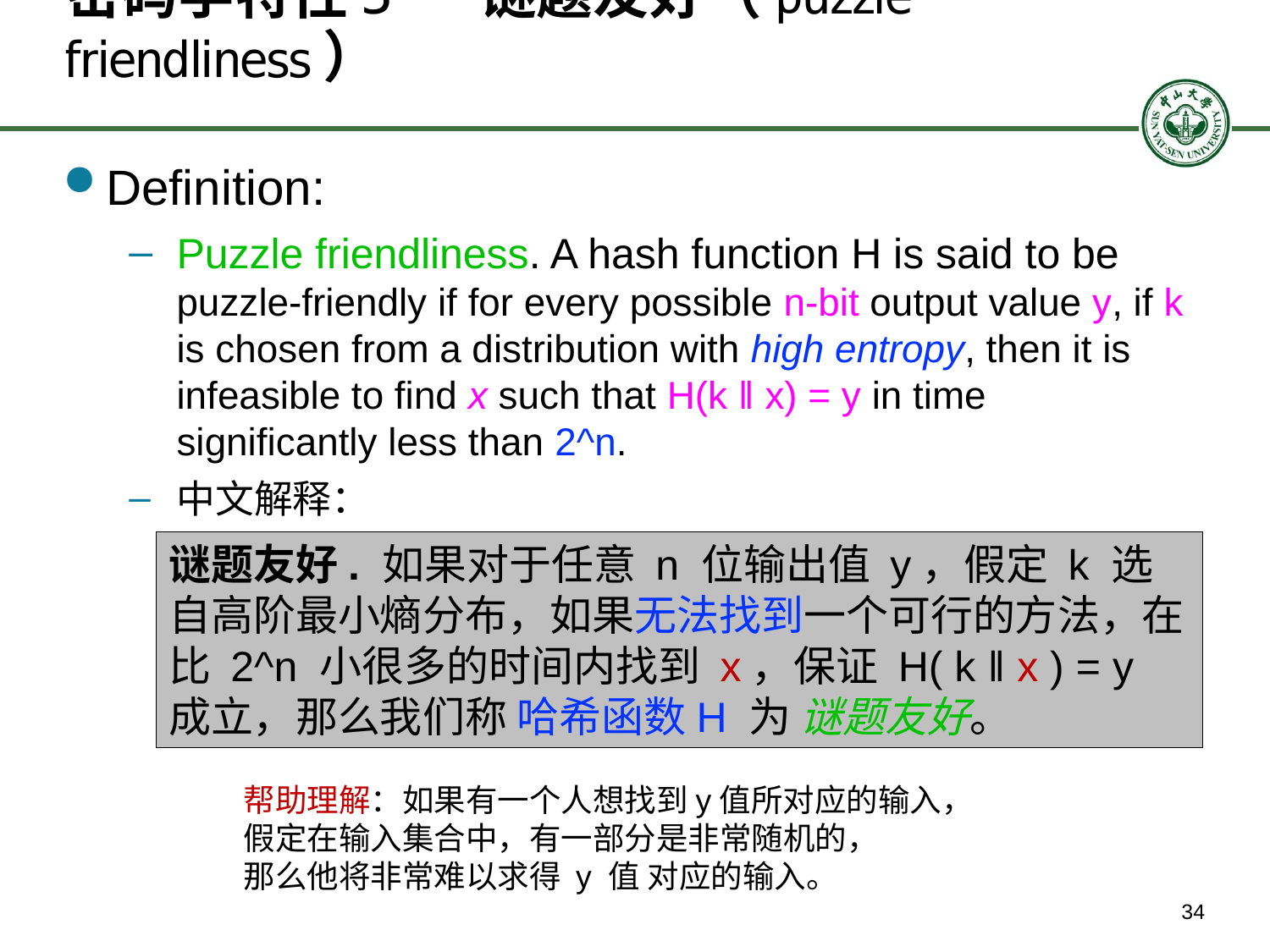

# 密码学特性3 – 谜题友好（puzzle friendliness）
Definition:
Puzzle friendliness. A hash function H is said to be puzzle-friendly if for every possible n-bit output value y, if k is chosen from a distribution with high entropy, then it is infeasible to find x such that H(k ‖ x) = y in time significantly less than 2^n.
中文解释：
谜题友好. 如果对于任意 n 位输出值 y，假定 k 选自高阶最小熵分布，如果无法找到一个可行的方法，在比 2^n 小很多的时间内找到 x，保证 H( k ǁ x ) = y 成立，那么我们称 哈希函数H 为 谜题友好。
帮助理解：如果有一个人想找到y值所对应的输入，
假定在输入集合中，有一部分是非常随机的，
那么他将非常难以求得 y 值 对应的输入。